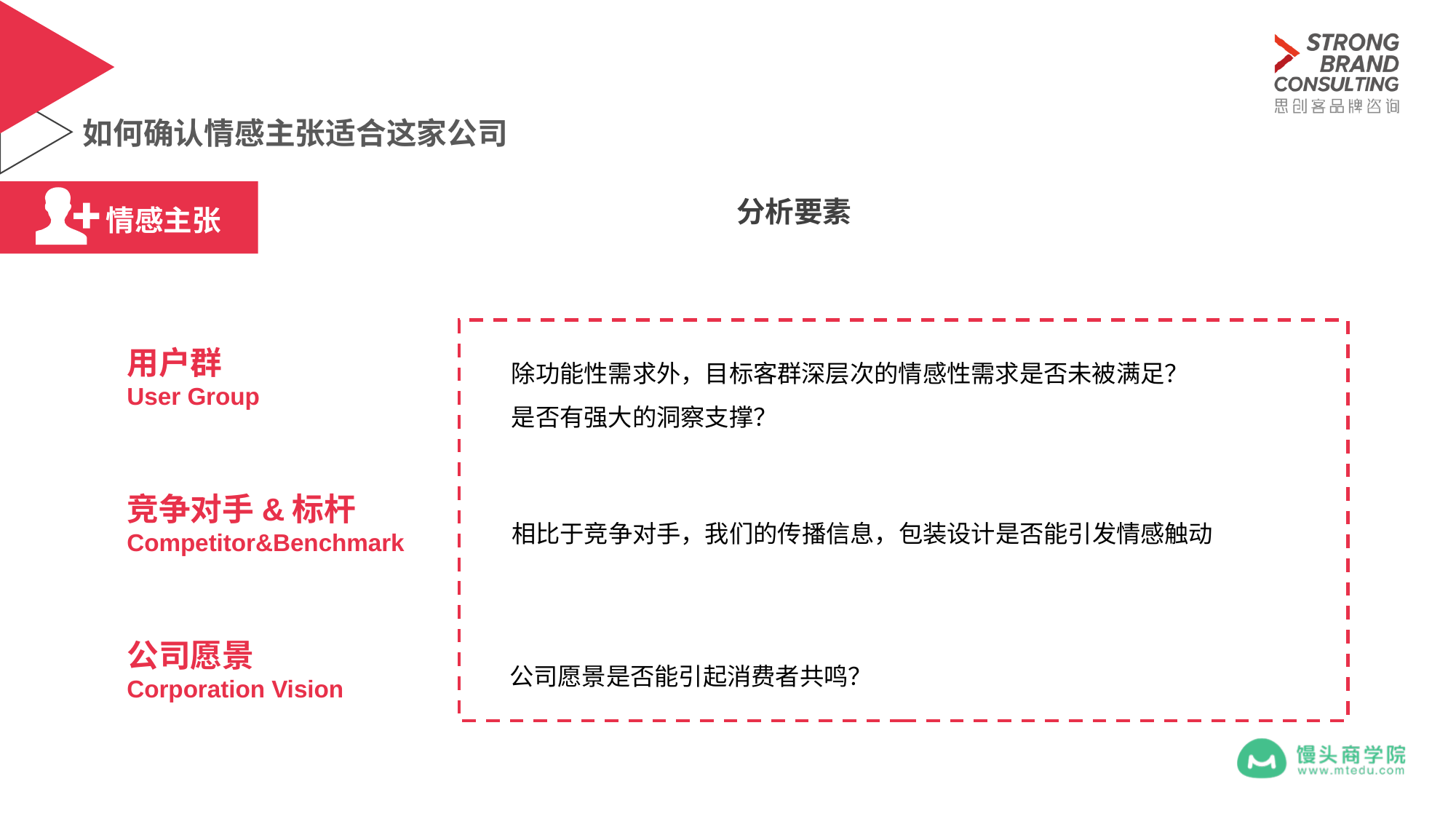

# 如何确认情感主张适合这家公司
分析要素

情感主张

用户群
User Group
除功能性需求外，目标客群深层次的情感性需求是否未被满足？
是否有强大的洞察支撑？
竞争对手&标杆
Competitor&Benchmark
相比于竞争对手，我们的传播信息，包装设计是否能引发情感触动
公司愿景
Corporation Vision
公司愿景是否能引起消费者共鸣？